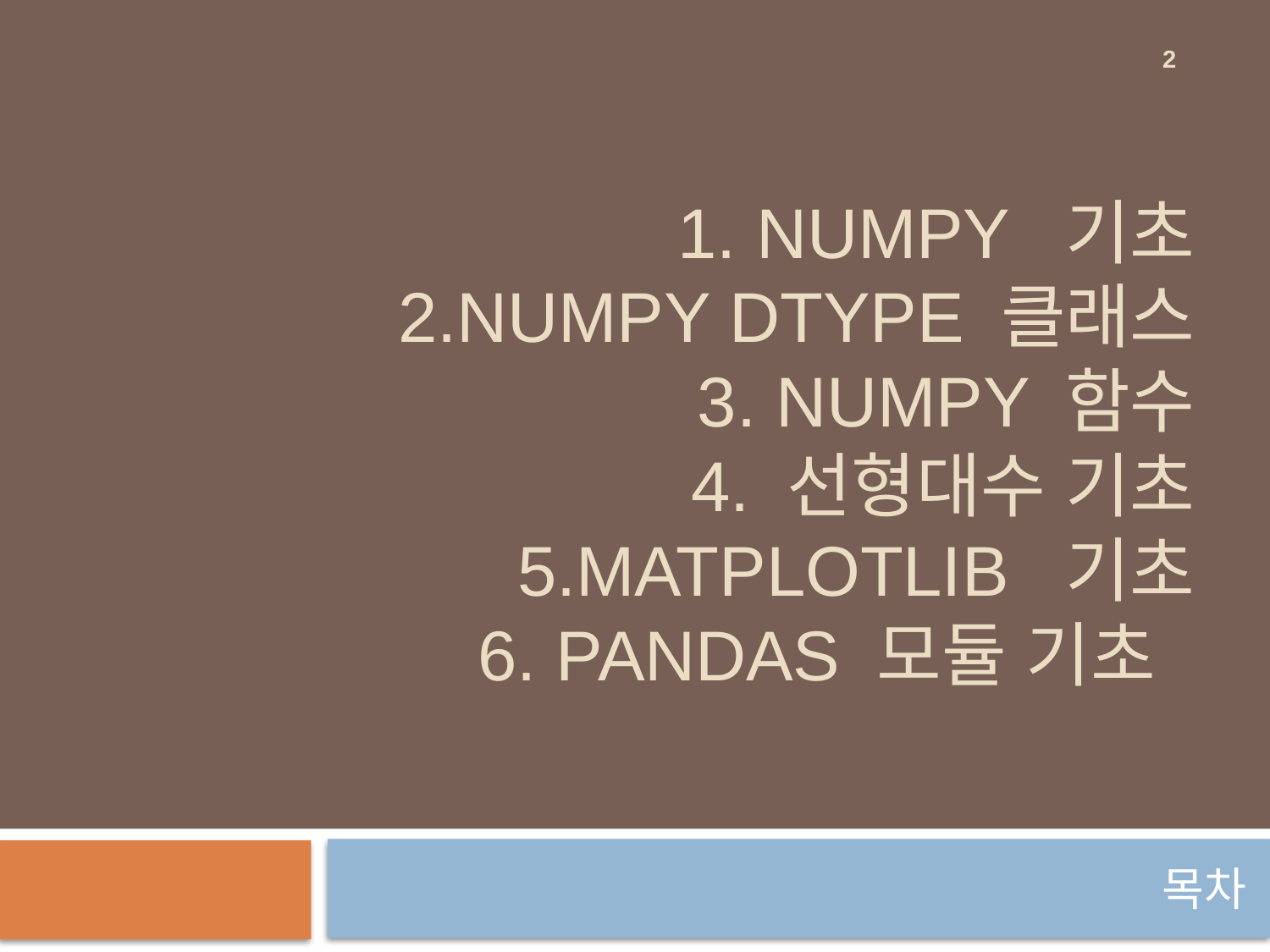

2
# 1. Numpy  기초 2.Numpy dtype 클래스 3. Numpy 함수 4. 선형대수 기초 5.Matplotlib  기초 6. Pandas 모듈 기초
목차